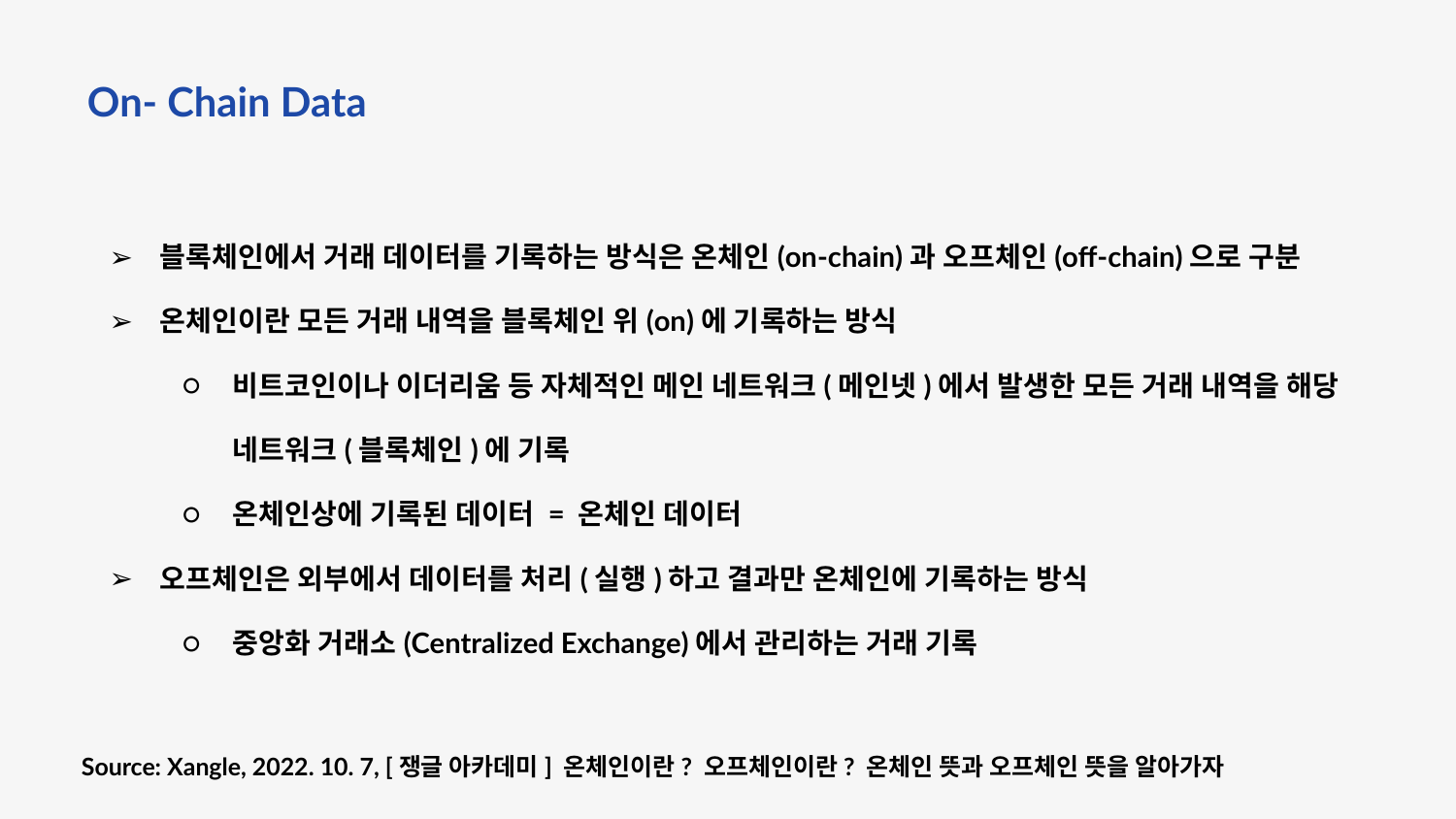

On- Chain Data
블록체인에서 거래 데이터를 기록하는 방식은 온체인(on-chain)과 오프체인(off-chain)으로 구분
온체인이란 모든 거래 내역을 블록체인 위(on)에 기록하는 방식
비트코인이나 이더리움 등 자체적인 메인 네트워크(메인넷)에서 발생한 모든 거래 내역을 해당 네트워크(블록체인)에 기록
온체인상에 기록된 데이터 = 온체인 데이터
오프체인은 외부에서 데이터를 처리(실행)하고 결과만 온체인에 기록하는 방식
중앙화 거래소(Centralized Exchange)에서 관리하는 거래 기록
Source: Xangle, 2022. 10. 7, [쟁글 아카데미] 온체인이란? 오프체인이란? 온체인 뜻과 오프체인 뜻을 알아가자